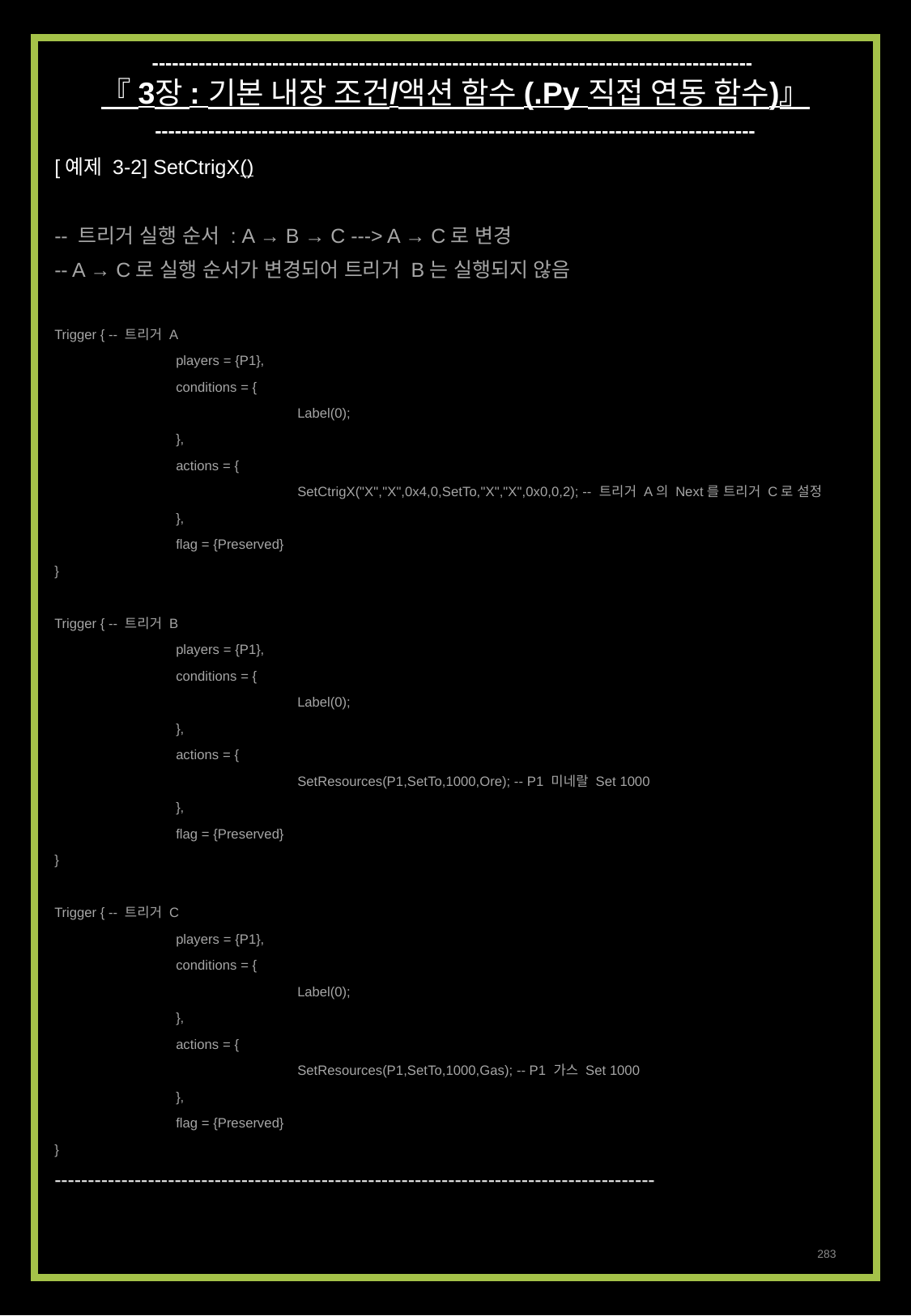

------------------------------------------------------------------------------------------
『 3장 : 기본 내장 조건/액션 함수 (.Py 직접 연동 함수)』
------------------------------------------------------------------------------------------
[예제 3-2] SetCtrigX()

-- 트리거 실행 순서 : A → B → C ---> A → C로 변경
-- A → C로 실행 순서가 변경되어 트리거 B는 실행되지 않음

Trigger { -- 트리거 A
	players = {P1},
	conditions = {
		Label(0);
	},
	actions = {
		SetCtrigX("X","X",0x4,0,SetTo,"X","X",0x0,0,2); -- 트리거 A의 Next를 트리거 C로 설정
	},
	flag = {Preserved}
}

Trigger { -- 트리거 B
	players = {P1},
	conditions = {
		Label(0);
	},
	actions = {
		SetResources(P1,SetTo,1000,Ore); -- P1 미네랄 Set 1000
	},
	flag = {Preserved}
}

Trigger { -- 트리거 C
	players = {P1},
	conditions = {
		Label(0);
	},
	actions = {
		SetResources(P1,SetTo,1000,Gas); -- P1 가스 Set 1000
	},
	flag = {Preserved}
}
------------------------------------------------------------------------------------------
283